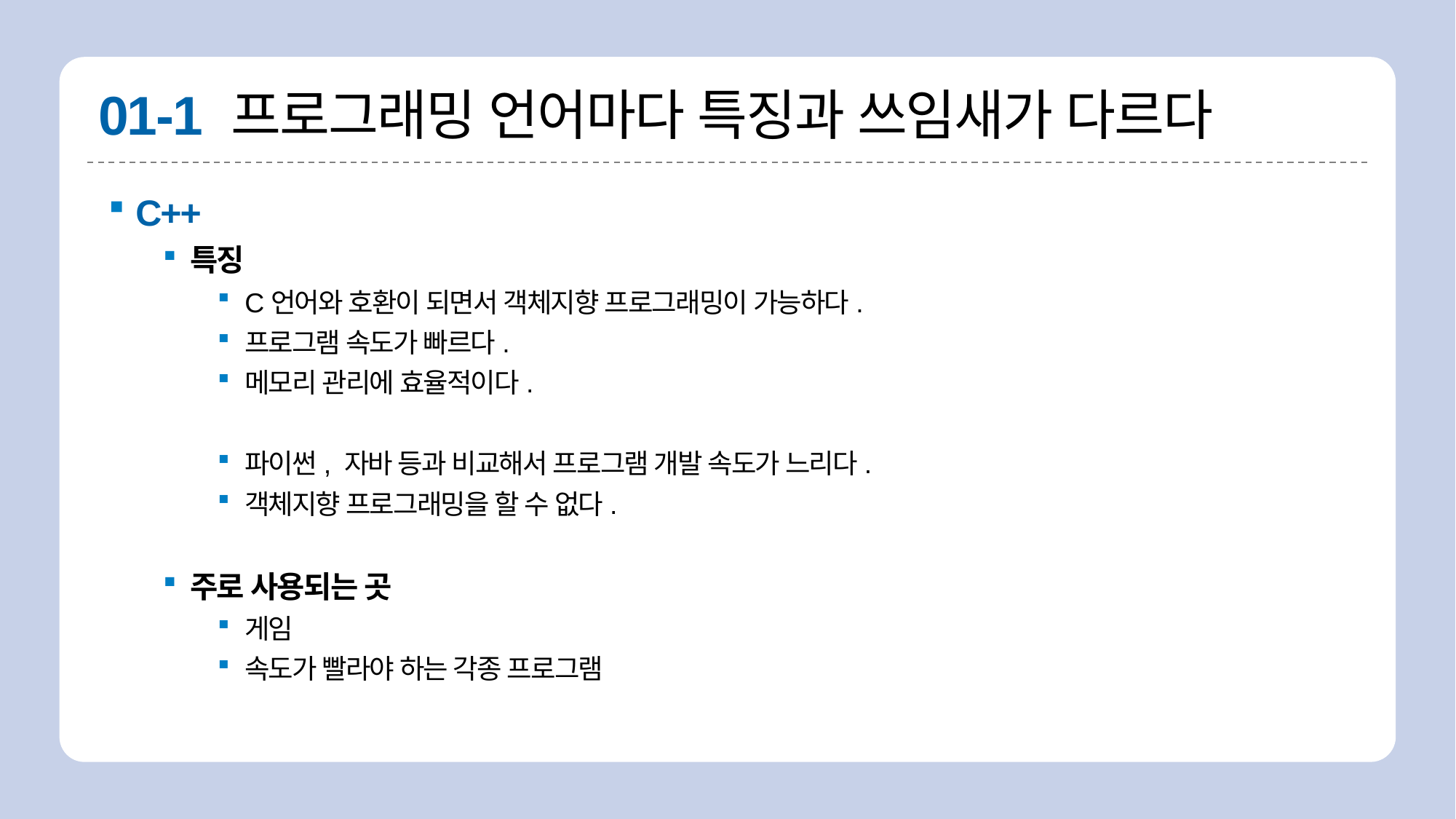

# 01-1 프로그래밍 언어마다 특징과 쓰임새가 다르다
C++
특징
C언어와 호환이 되면서 객체지향 프로그래밍이 가능하다.
프로그램 속도가 빠르다.
메모리 관리에 효율적이다.

파이썬, 자바 등과 비교해서 프로그램 개발 속도가 느리다.
객체지향 프로그래밍을 할 수 없다.

주로 사용되는 곳
게임
속도가 빨라야 하는 각종 프로그램